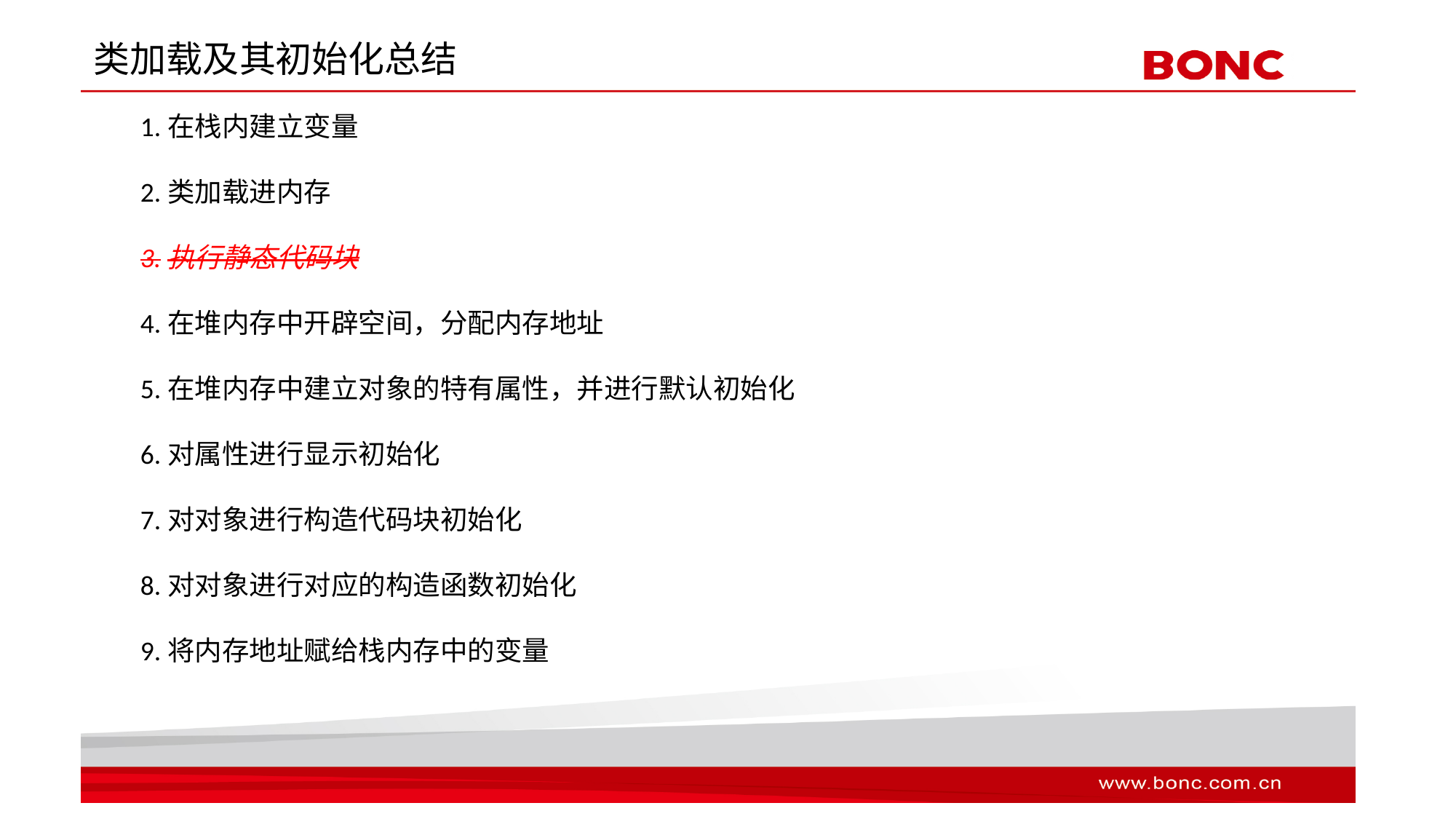

# 类加载及其初始化总结
1.在栈内建立变量

2.类加载进内存

3.执行静态代码块

4.在堆内存中开辟空间，分配内存地址

5.在堆内存中建立对象的特有属性，并进行默认初始化

6.对属性进行显示初始化

7.对对象进行构造代码块初始化

8.对对象进行对应的构造函数初始化

9.将内存地址赋给栈内存中的变量